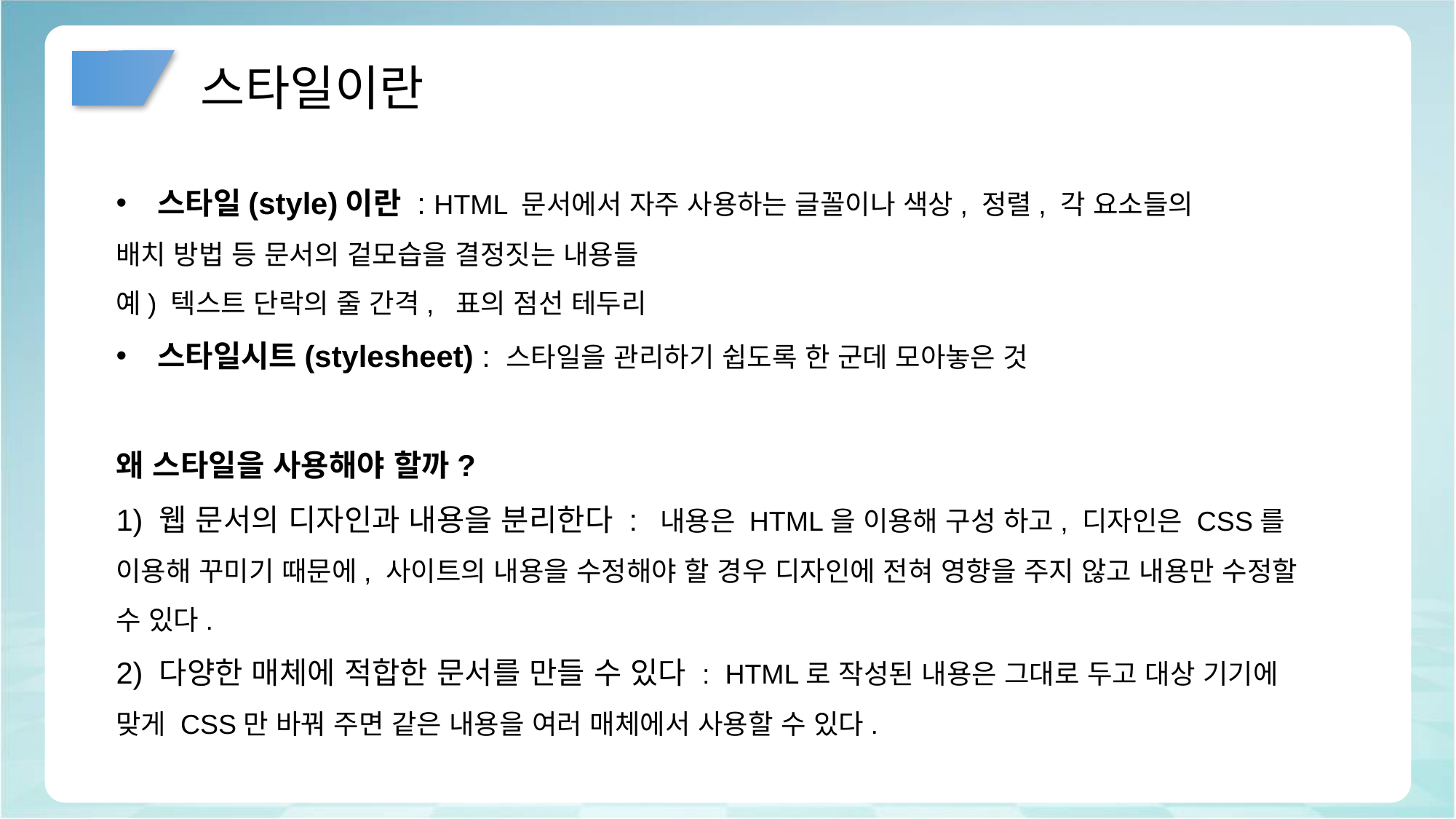

# 스타일이란
스타일(style)이란 : HTML 문서에서 자주 사용하는 글꼴이나 색상, 정렬, 각 요소들의
배치 방법 등 문서의 겉모습을 결정짓는 내용들
예) 텍스트 단락의 줄 간격,  표의 점선 테두리
스타일시트(stylesheet) : 스타일을 관리하기 쉽도록 한 군데 모아놓은 것

왜 스타일을 사용해야 할까?
1) 웹 문서의 디자인과 내용을 분리한다 :  내용은 HTML을 이용해 구성 하고, 디자인은 CSS를 이용해 꾸미기 때문에, 사이트의 내용을 수정해야 할 경우 디자인에 전혀 영향을 주지 않고 내용만 수정할 수 있다.
2) 다양한 매체에 적합한 문서를 만들 수 있다 :  HTML로 작성된 내용은 그대로 두고 대상 기기에 맞게 CSS만 바꿔 주면 같은 내용을 여러 매체에서 사용할 수 있다.